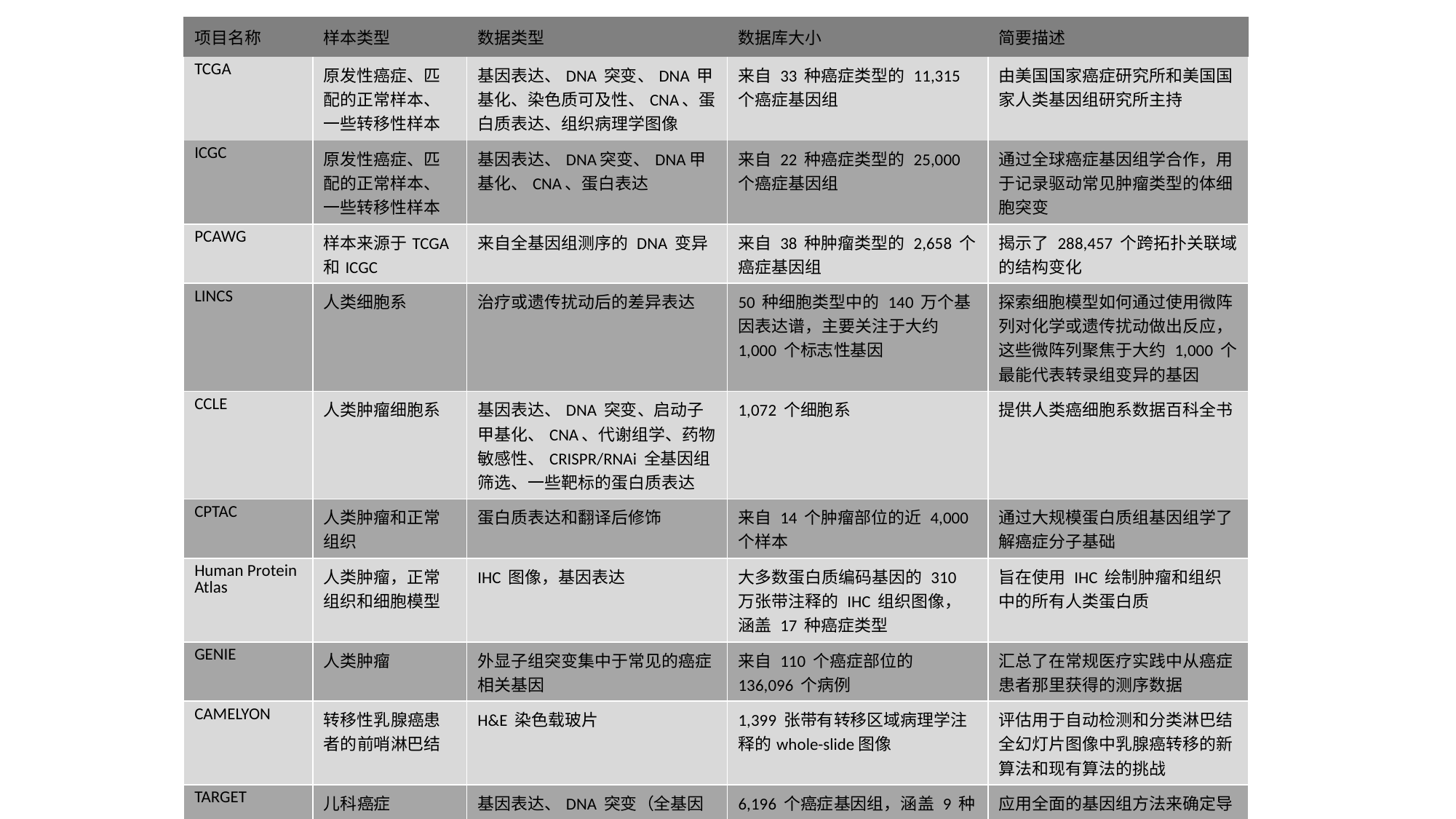

| 项目名称 | 样本类型 | 数据类型 | 数据库大小 | 简要描述 |
| --- | --- | --- | --- | --- |
| TCGA | 原发性癌症、匹配的正常样本、一些转移性样本 | 基因表达、DNA 突变、DNA 甲基化、染色质可及性、CNA、蛋白质表达、组织病理学图像 | 来自 33 种癌症类型的 11,315 个癌症基因组 | 由美国国家癌症研究所和美国国家人类基因组研究所主持 |
| ICGC | 原发性癌症、匹配的正常样本、一些转移性样本 | 基因表达、DNA突变、DNA甲基化、CNA、蛋白表达 | 来自 22 种癌症类型的 25,000 个癌症基因组 | 通过全球癌症基因组学合作，用于记录驱动常见肿瘤类型的体细胞突变 |
| PCAWG | 样本来源于TCGA和ICGC | 来自全基因组测序的 DNA 变异 | 来自 38 种肿瘤类型的 2,658 个癌症基因组 | 揭示了 288,457 个跨拓扑关联域的结构变化 |
| LINCS | 人类细胞系 | 治疗或遗传扰动后的差异表达 | 50 种细胞类型中的 140 万个基因表达谱，主要关注于大约 1,000 个标志性基因 | 探索细胞模型如何通过使用微阵列对化学或遗传扰动做出反应，这些微阵列聚焦于大约 1,000 个最能代表转录组变异的基因 |
| CCLE | 人类肿瘤细胞系 | 基因表达、DNA 突变、启动子甲基化、CNA、代谢组学、药物敏感性、CRISPR/RNAi 全基因组筛选、一些靶标的蛋白质表达 | 1,072 个细胞系 | 提供人类癌细胞系数据百科全书 |
| CPTAC | 人类肿瘤和正常组织 | 蛋白质表达和翻译后修饰 | 来自 14 个肿瘤部位的近 4,000 个样本 | 通过大规模蛋白质组基因组学了解癌症分子基础 |
| Human Protein Atlas | 人类肿瘤，正常组织和细胞模型 | IHC 图像，基因表达 | 大多数蛋白质编码基因的 310 万张带注释的 IHC 组织图像，涵盖 17 种癌症类型 | 旨在使用 IHC 绘制肿瘤和组织中的所有人类蛋白质 |
| GENIE | 人类肿瘤 | 外显子组突变集中于常见的癌症相关基因 | 来自 110 个癌症部位的 136,096 个病例 | 汇总了在常规医疗实践中从癌症患者那里获得的测序数据 |
| CAMELYON | 转移性乳腺癌患者的前哨淋巴结 | H&E 染色载玻片 | 1,399 张带有转移区域病理学注释的whole-slide图像 | 评估用于自动检测和分类淋巴结全幻灯片图像中乳腺癌转移的新算法和现有算法的挑战 |
| TARGET | 儿科癌症 | 基因表达、DNA 突变（全基因组和全外显子组测序）、DNA 甲基化 | 6,196 个癌症基因组，涵盖 9 种癌症类型 | 应用全面的基因组方法来确定导致儿童癌症的分子变化 |